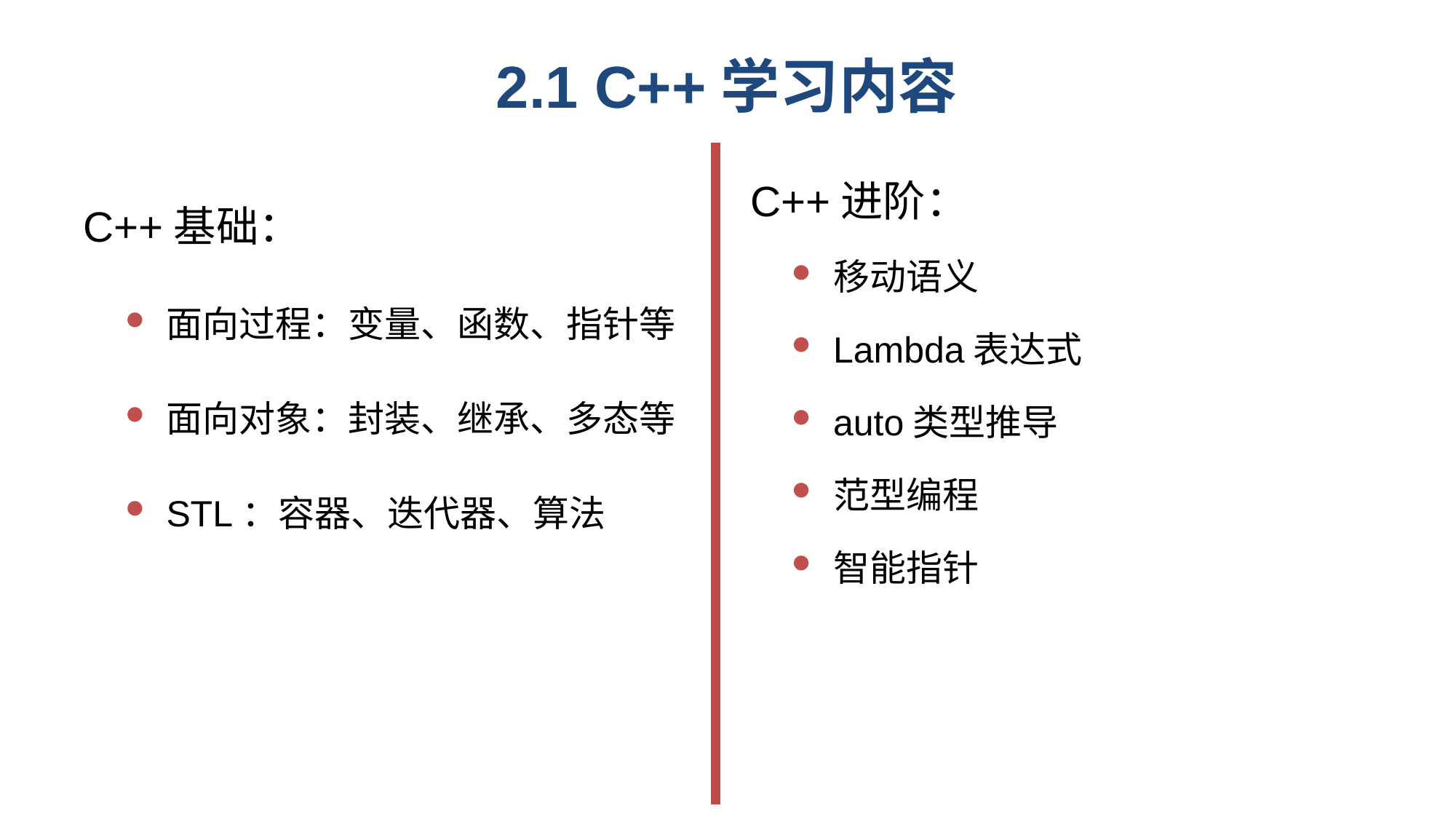

# 2.1 C++学习内容
C++基础：
面向过程：变量、函数、指针等
面向对象：封装、继承、多态等
STL：容器、迭代器、算法

C++进阶：
移动语义
Lambda表达式
auto类型推导
范型编程
智能指针